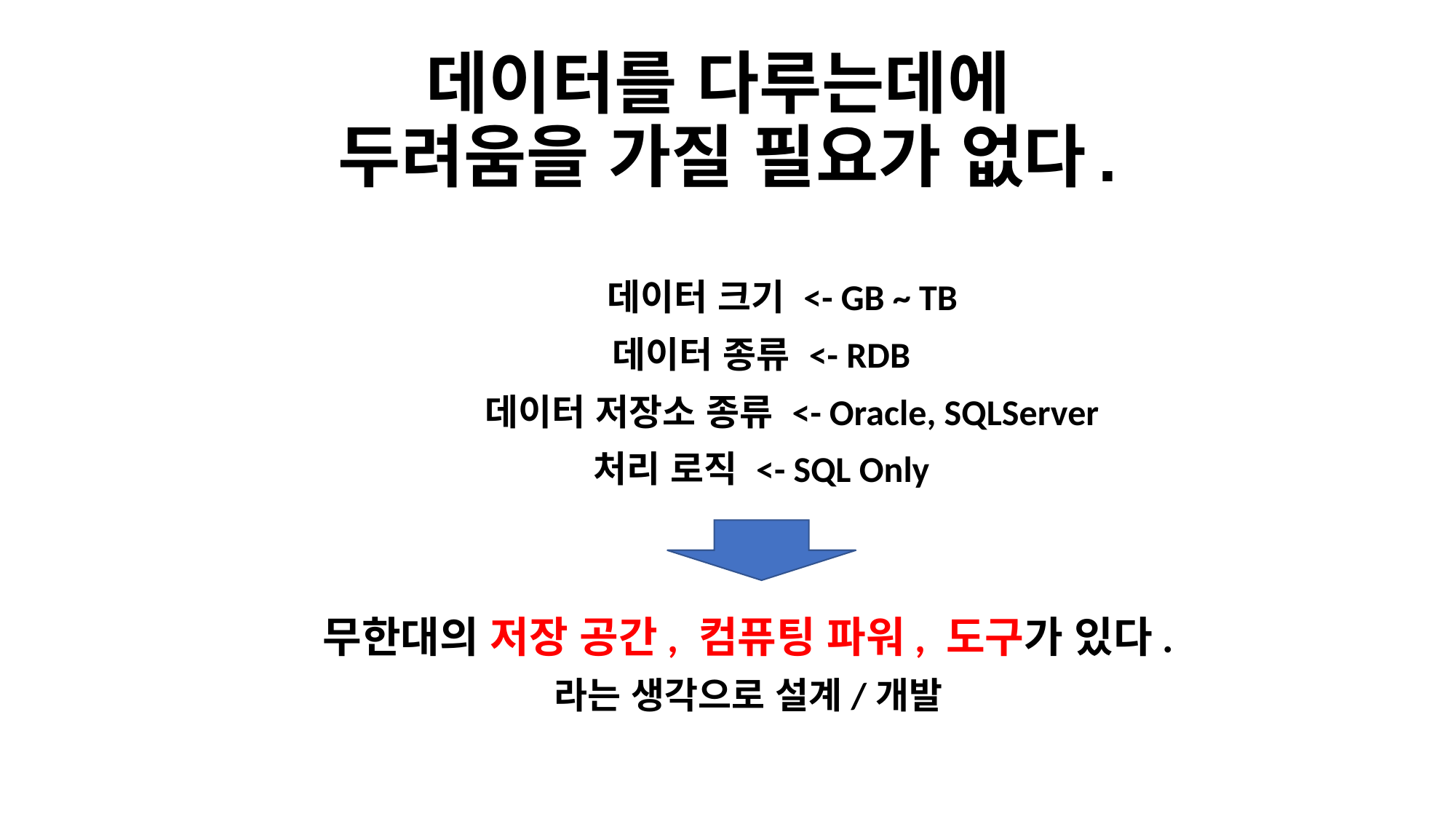

# 데이터를 다루는데에 두려움을 가질 필요가 없다.
데이터 크기 <- GB ~ TB
데이터 종류 <- RDB
데이터 저장소 종류 <- Oracle, SQLServer
처리 로직 <- SQL Only

무한대의 저장 공간, 컴퓨팅 파워, 도구가 있다.
라는 생각으로 설계/개발